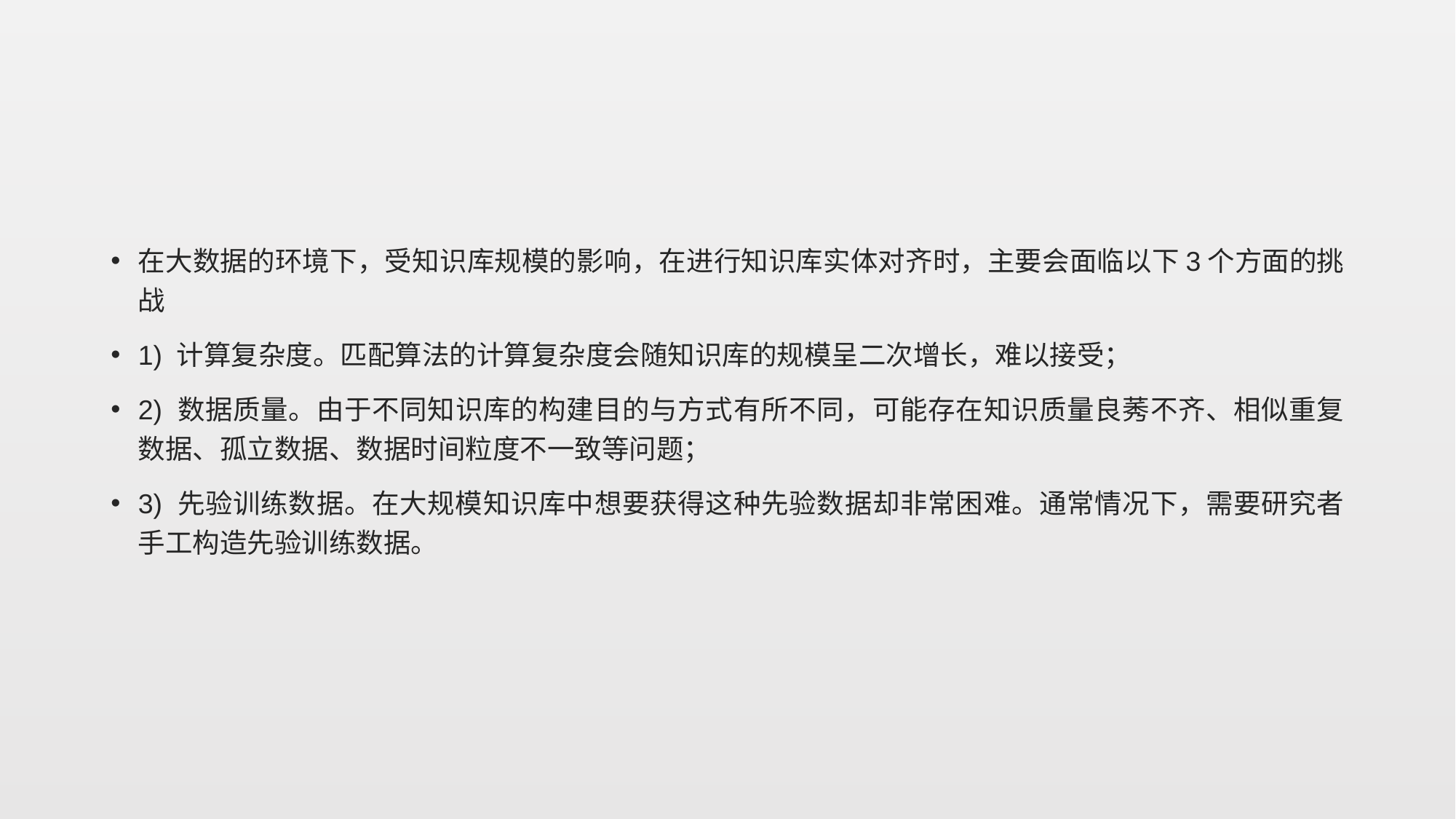

在大数据的环境下，受知识库规模的影响，在进行知识库实体对齐时，主要会面临以下3个方面的挑战
1) 计算复杂度。匹配算法的计算复杂度会随知识库的规模呈二次增长，难以接受；
2) 数据质量。由于不同知识库的构建目的与方式有所不同，可能存在知识质量良莠不齐、相似重复数据、孤立数据、数据时间粒度不一致等问题；
3) 先验训练数据。在大规模知识库中想要获得这种先验数据却非常困难。通常情况下，需要研究者手工构造先验训练数据。